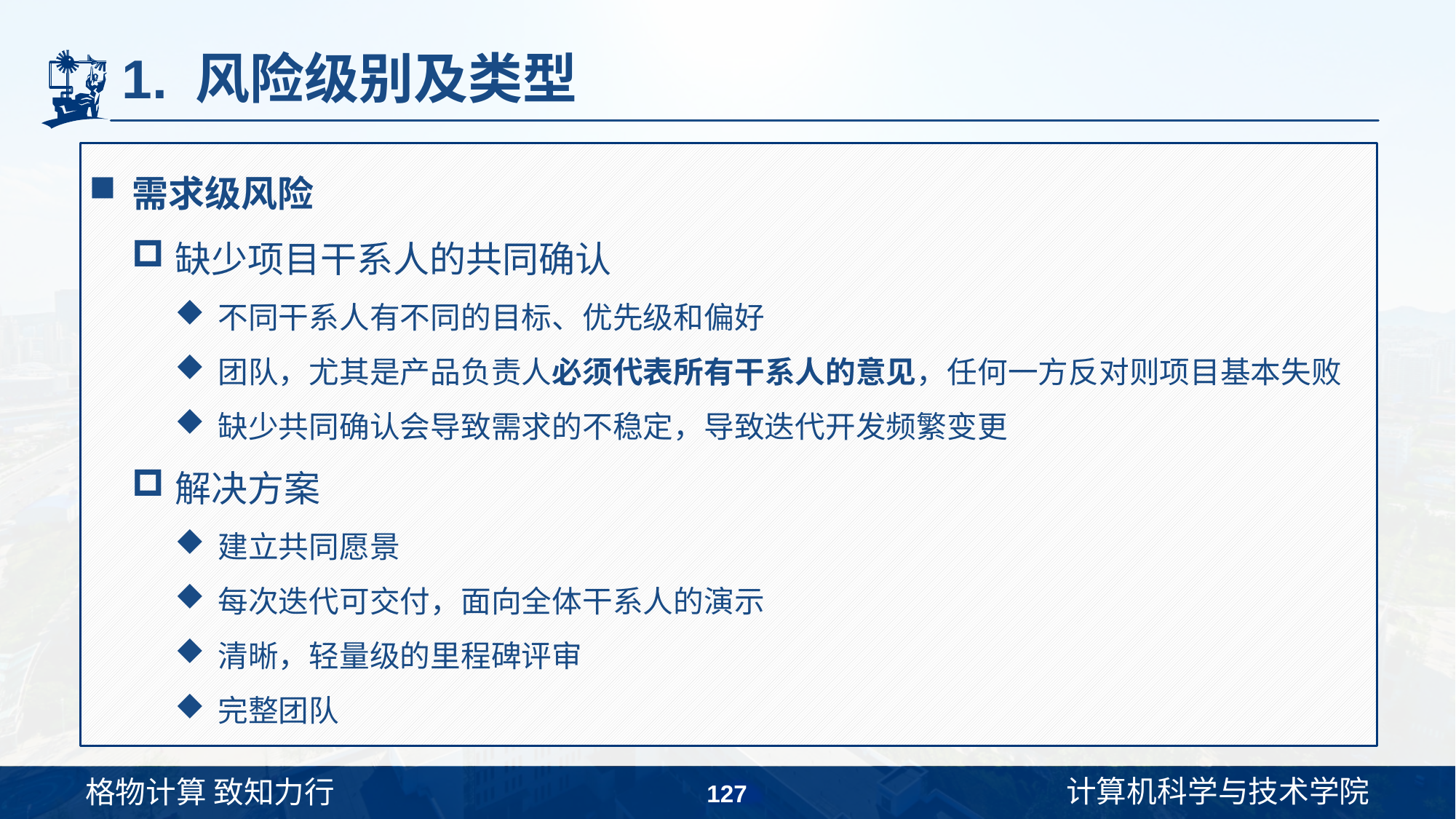

# 1. 风险级别及类型
需求级风险
缺少项目干系人的共同确认
不同干系人有不同的目标、优先级和偏好
团队，尤其是产品负责人必须代表所有干系人的意见，任何一方反对则项目基本失败
缺少共同确认会导致需求的不稳定，导致迭代开发频繁变更
解决方案
建立共同愿景
每次迭代可交付，面向全体干系人的演示
清晰，轻量级的里程碑评审
完整团队

127